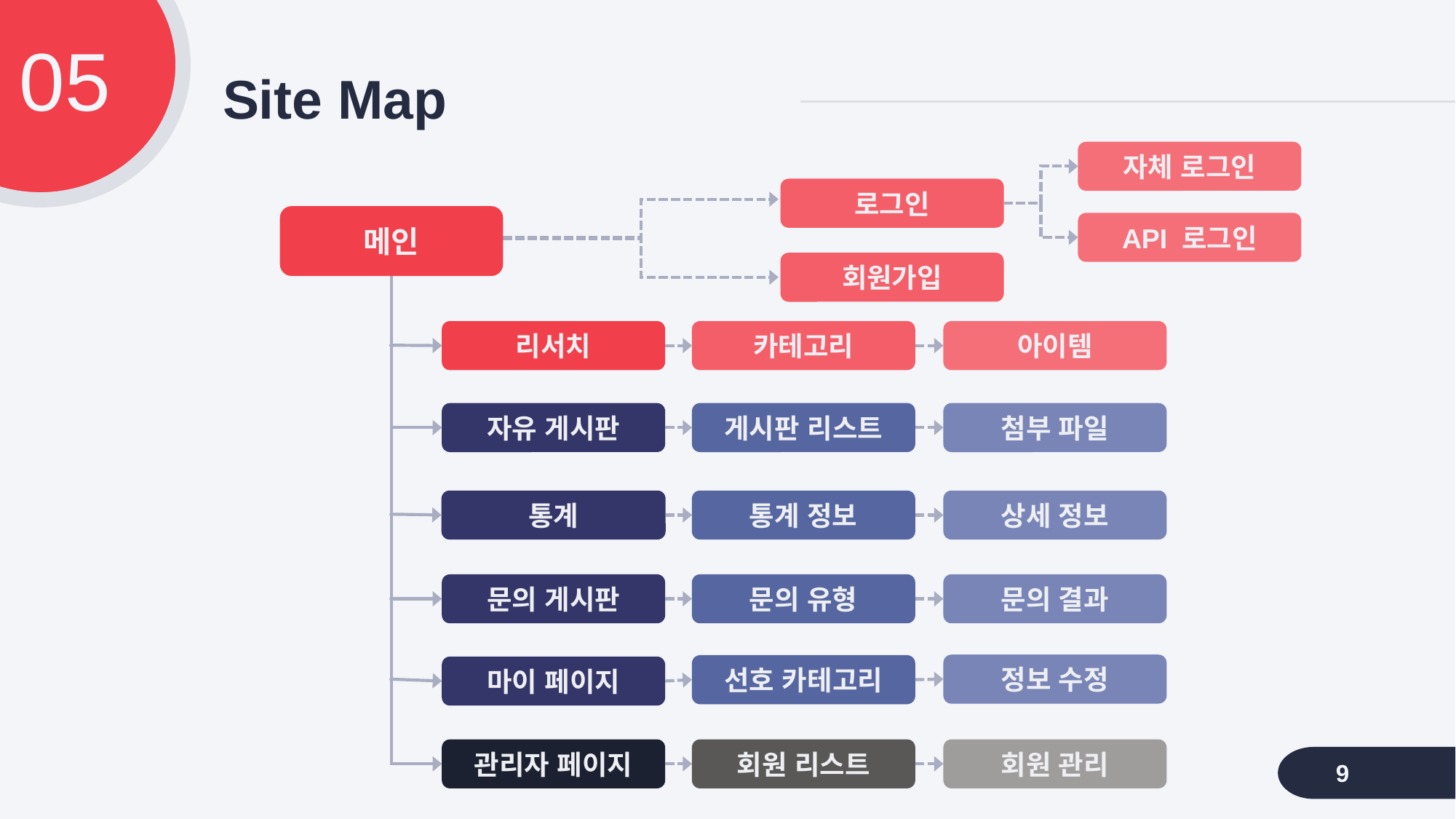

커뮤니티
05
# Site Map
실시간정보
최근 댓글
공지사항
자체 로그인
최근 글
로그인
인기 핫딜
메인
API 로그인
Wishlist
회원가입
회원정보
후기게시판
문의/건의
리서치
카테고리
아이템
정보수정
자유 게시판
게시판 리스트
첨부 파일
지원
자유게시판
통계
통계 정보
상세 정보
나의 글/
댓글 목록
이용안내
문의 게시판
문의 유형
문의 결과
정보 수정
선호 카테고리
마이 페이지
관리자 페이지
회원 리스트
회원 관리
9